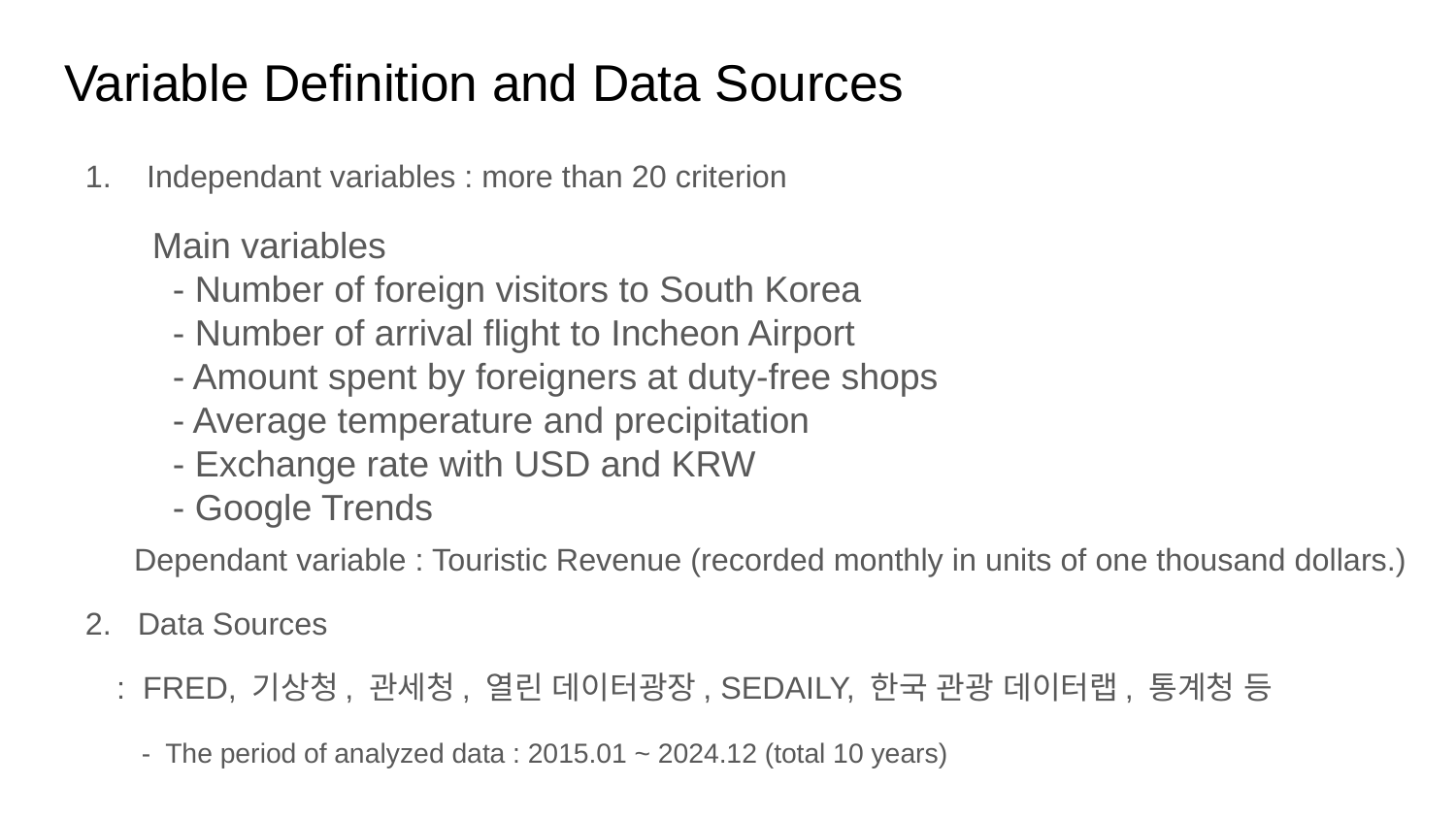

# Variable Definition and Data Sources
 Independant variables : more than 20 criterion

        Dependant variable : Touristic Revenue (recorded monthly in units of one thousand dollars.)
Data Sources
      :  FRED, 기상청, 관세청, 열린 데이터광장, SEDAILY, 한국 관광 데이터랩, 통계청 등
         -  The period of analyzed data : 2015.01 ~ 2024.12 (total 10 years)
Main variables
  - Number of foreign visitors to South Korea
  - Number of arrival flight to Incheon Airport
  - Amount spent by foreigners at duty-free shops
  - Average temperature and precipitation
  - Exchange rate with USD and KRW
  - Google Trends